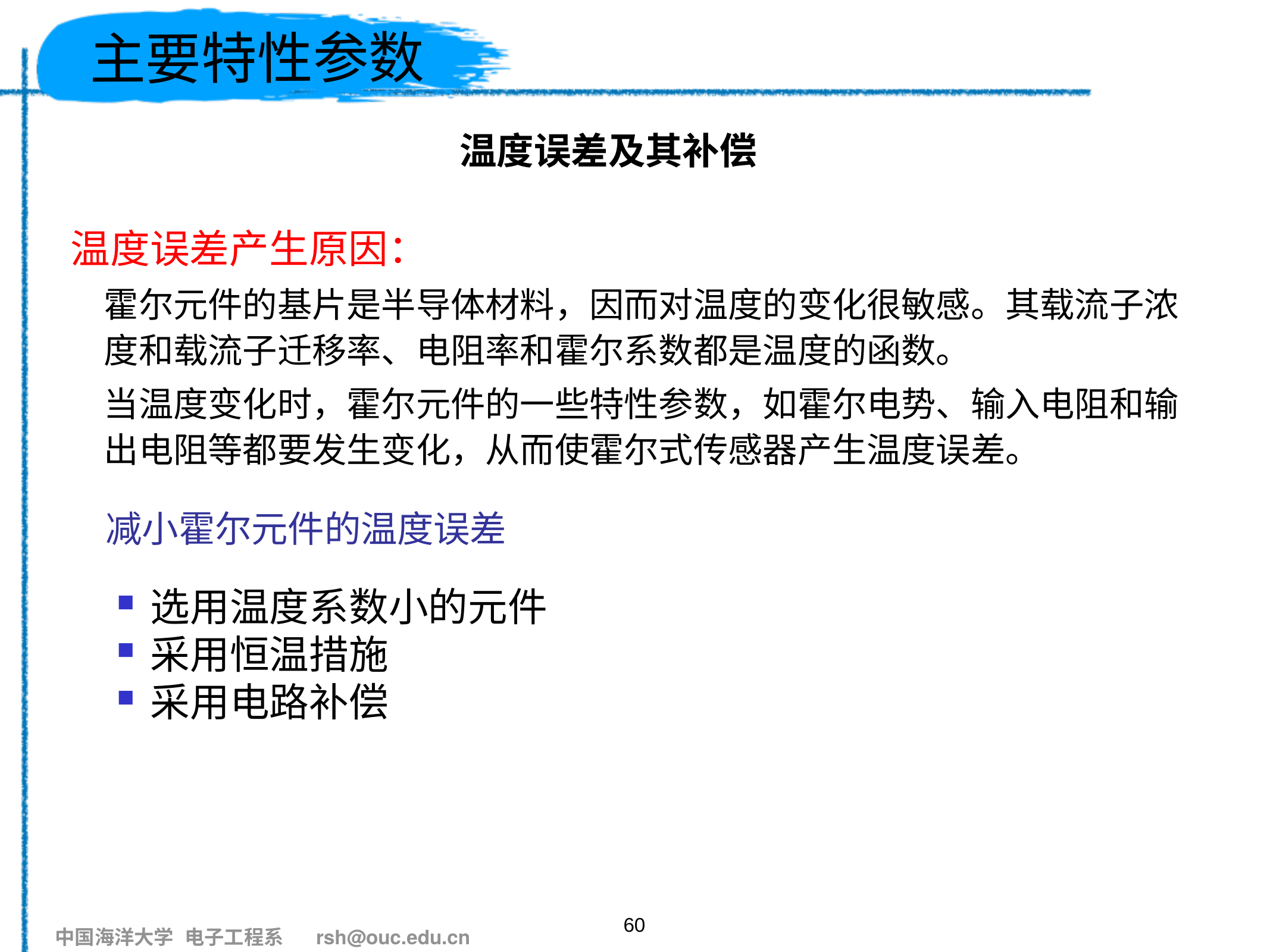

# 主要特性参数
温度误差及其补偿
温度误差产生原因：
	霍尔元件的基片是半导体材料，因而对温度的变化很敏感。其载流子浓度和载流子迁移率、电阻率和霍尔系数都是温度的函数。
	当温度变化时，霍尔元件的一些特性参数，如霍尔电势、输入电阻和输出电阻等都要发生变化，从而使霍尔式传感器产生温度误差。
减小霍尔元件的温度误差
选用温度系数小的元件
采用恒温措施
采用电路补偿
60